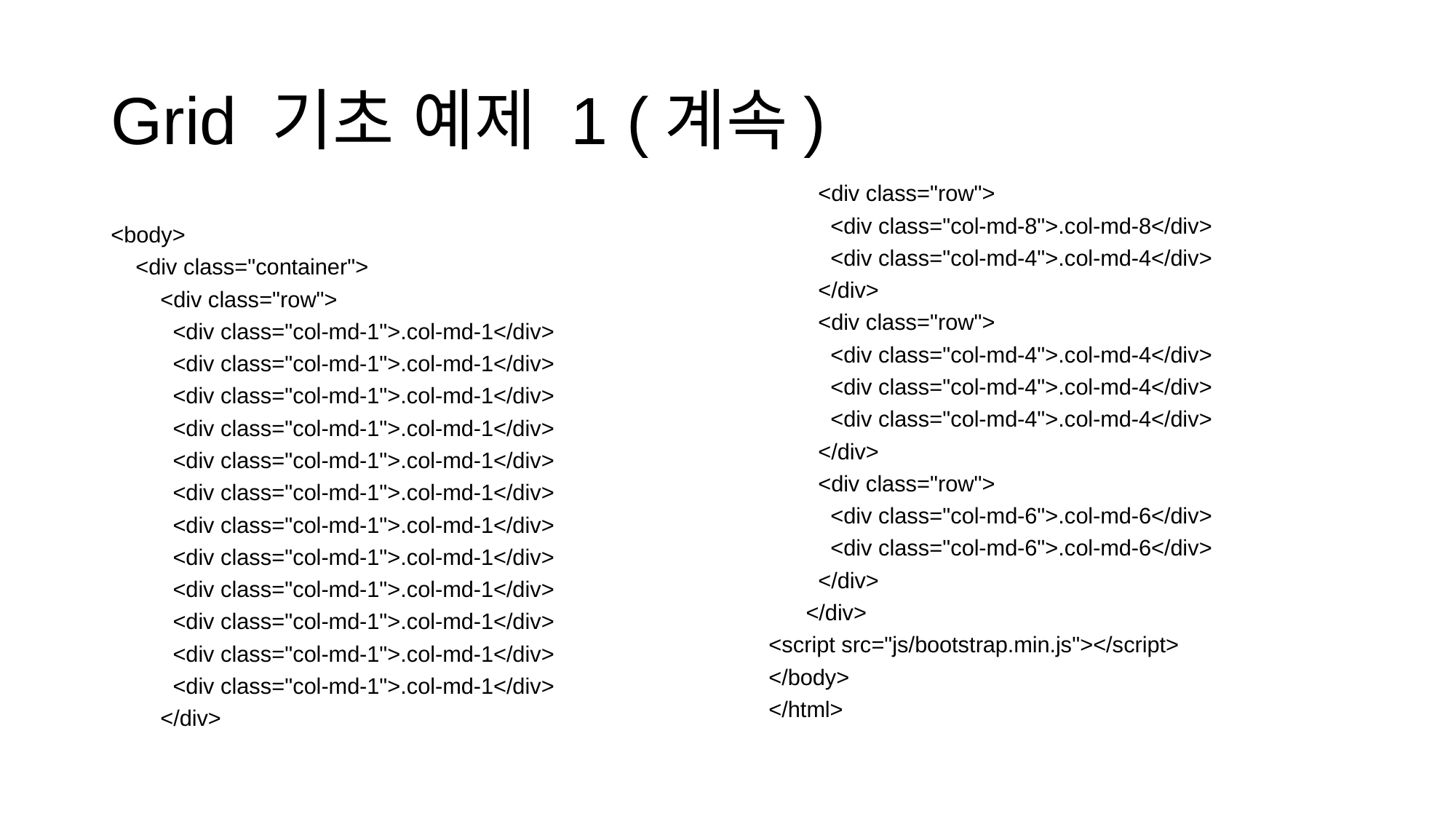

# Grid 기초 예제 1 (계속)
        <div class="row">
          <div class="col-md-8">.col-md-8</div>
          <div class="col-md-4">.col-md-4</div>
        </div>
        <div class="row">
          <div class="col-md-4">.col-md-4</div>
          <div class="col-md-4">.col-md-4</div>
          <div class="col-md-4">.col-md-4</div>
        </div>
        <div class="row">
          <div class="col-md-6">.col-md-6</div>
          <div class="col-md-6">.col-md-6</div>
        </div>
      </div>
<script src="js/bootstrap.min.js"></script>
</body>
</html>

<body>
    <div class="container">
        <div class="row">
          <div class="col-md-1">.col-md-1</div>
          <div class="col-md-1">.col-md-1</div>
          <div class="col-md-1">.col-md-1</div>
          <div class="col-md-1">.col-md-1</div>
          <div class="col-md-1">.col-md-1</div>
          <div class="col-md-1">.col-md-1</div>
          <div class="col-md-1">.col-md-1</div>
          <div class="col-md-1">.col-md-1</div>
          <div class="col-md-1">.col-md-1</div>
          <div class="col-md-1">.col-md-1</div>
          <div class="col-md-1">.col-md-1</div>
          <div class="col-md-1">.col-md-1</div>
        </div>